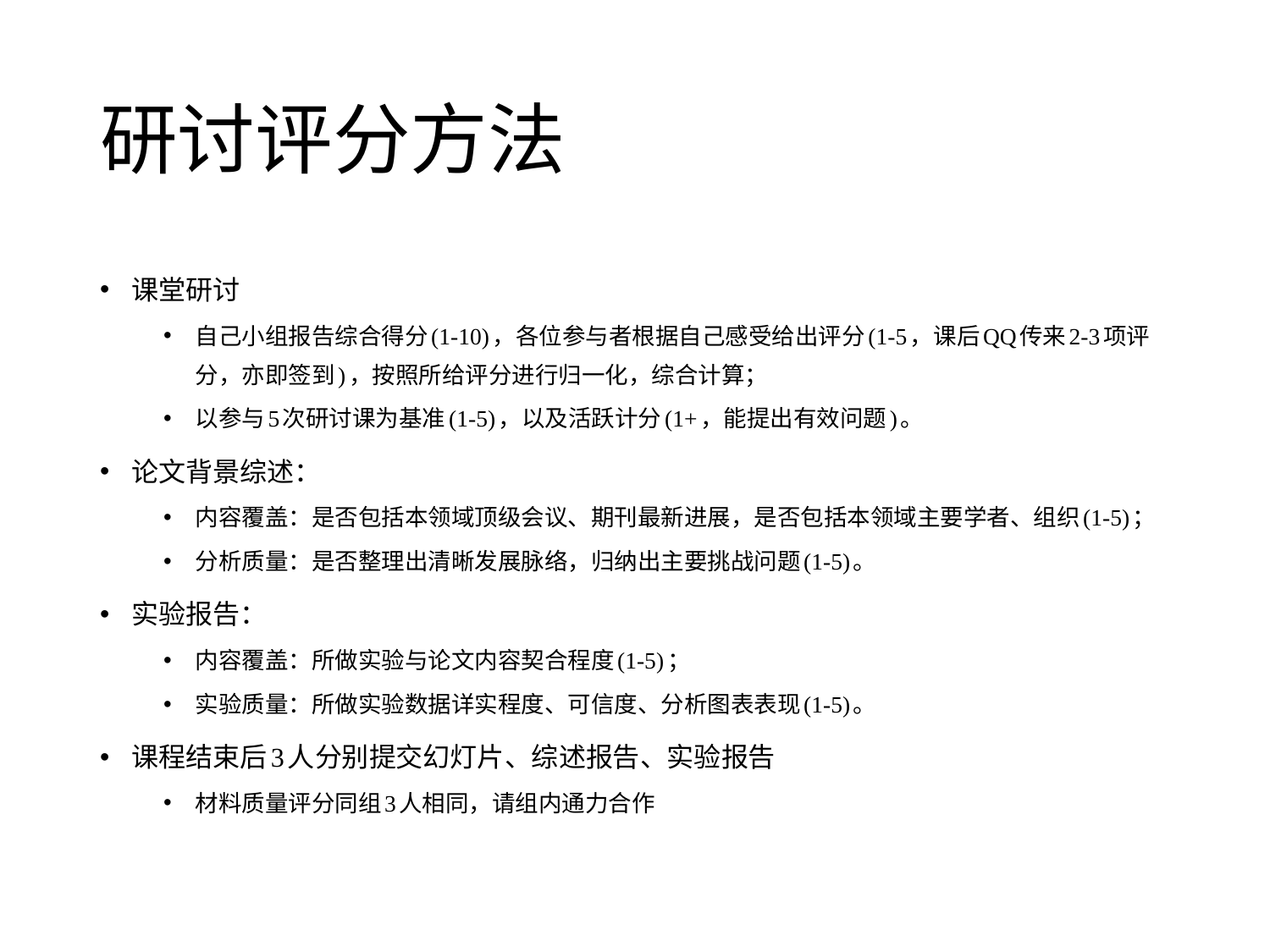

# 研讨评分方法
课堂研讨
自己小组报告综合得分(1-10)，各位参与者根据自己感受给出评分(1-5，课后QQ传来2-3项评分，亦即签到)，按照所给评分进行归一化，综合计算；
以参与5次研讨课为基准(1-5)，以及活跃计分(1+，能提出有效问题)。
论文背景综述：
内容覆盖：是否包括本领域顶级会议、期刊最新进展，是否包括本领域主要学者、组织(1-5)；
分析质量：是否整理出清晰发展脉络，归纳出主要挑战问题(1-5)。
实验报告：
内容覆盖：所做实验与论文内容契合程度(1-5)；
实验质量：所做实验数据详实程度、可信度、分析图表表现(1-5)。
课程结束后3人分别提交幻灯片、综述报告、实验报告
材料质量评分同组3人相同，请组内通力合作